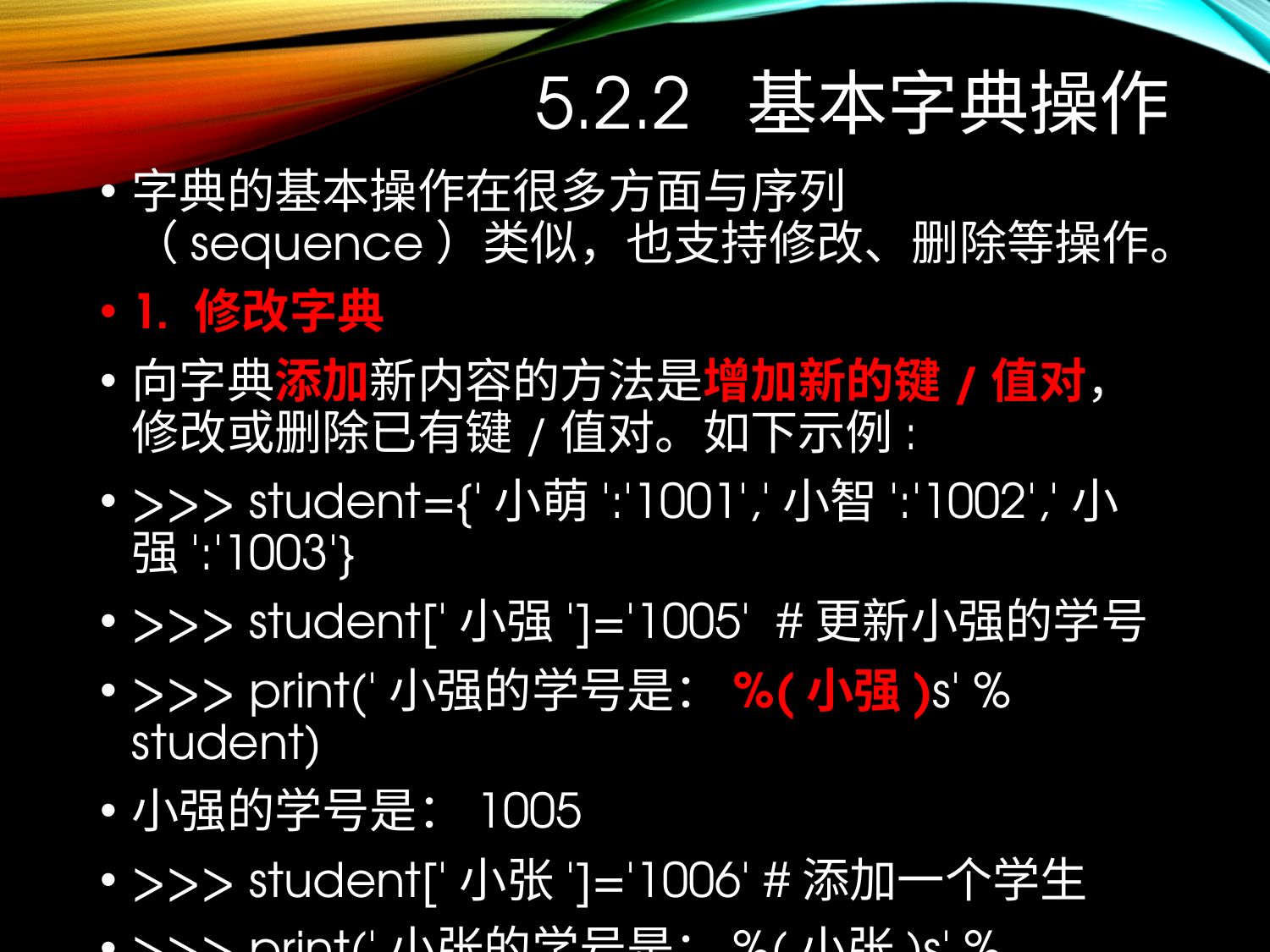

# 5.2.2  基本字典操作
字典的基本操作在很多方面与序列（sequence）类似，也支持修改、删除等操作。
1. 修改字典
向字典添加新内容的方法是增加新的键/值对，修改或删除已有键/值对。如下示例:
>>> student={'小萌':'1001','小智':'1002','小强':'1003'}
>>> student['小强']='1005'  #更新小强的学号
>>> print('小强的学号是：%(小强)s' % student)
小强的学号是：1005
>>> student['小张']='1006' #添加一个学生
>>> print('小张的学号是：%(小张)s' % student)
小张的学号是：1006